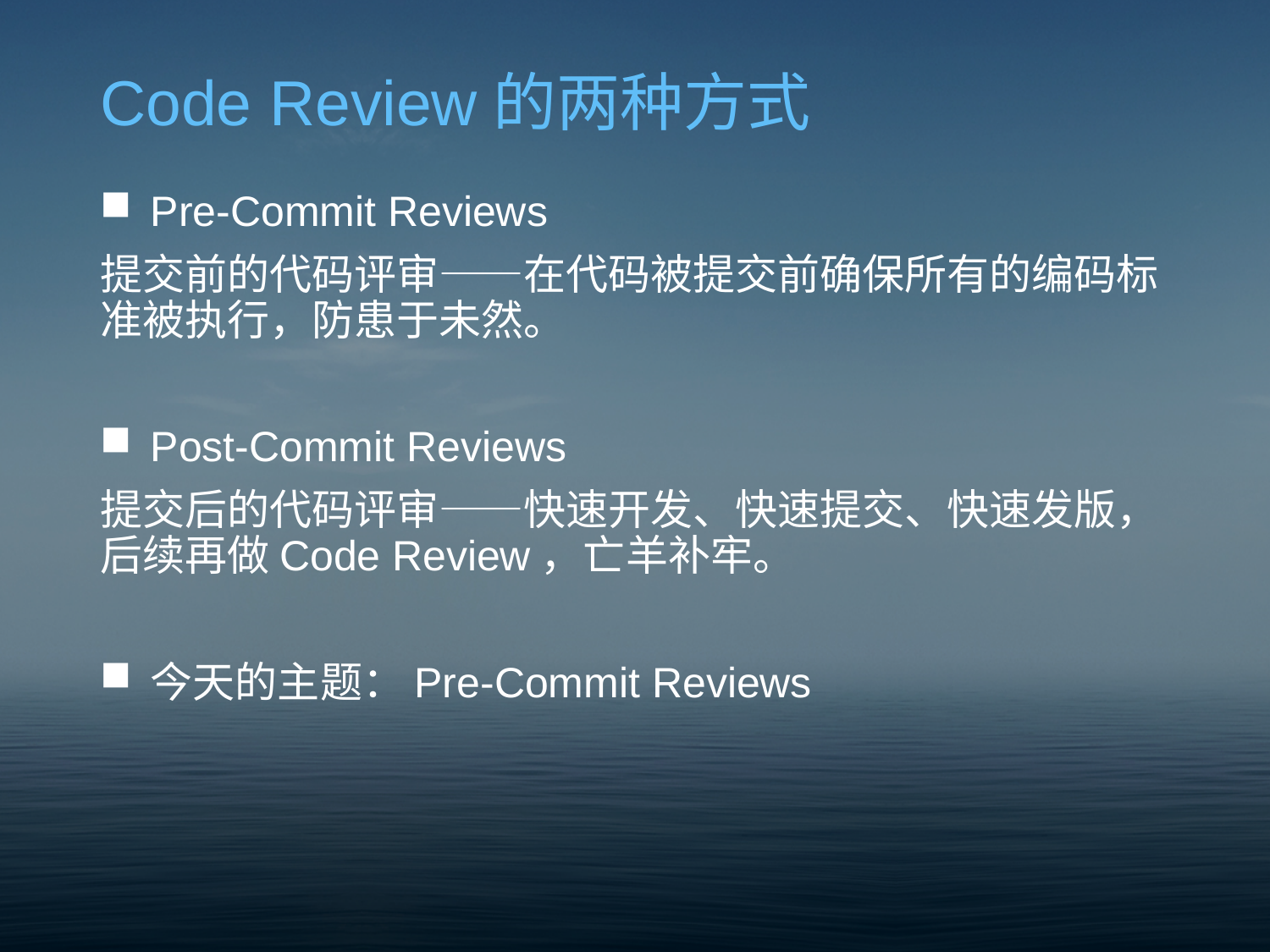

# Code Review的两种方式
Pre-Commit Reviews
提交前的代码评审——在代码被提交前确保所有的编码标准被执行，防患于未然。

Post-Commit Reviews
提交后的代码评审——快速开发、快速提交、快速发版，后续再做Code Review，亡羊补牢。

今天的主题：Pre-Commit Reviews